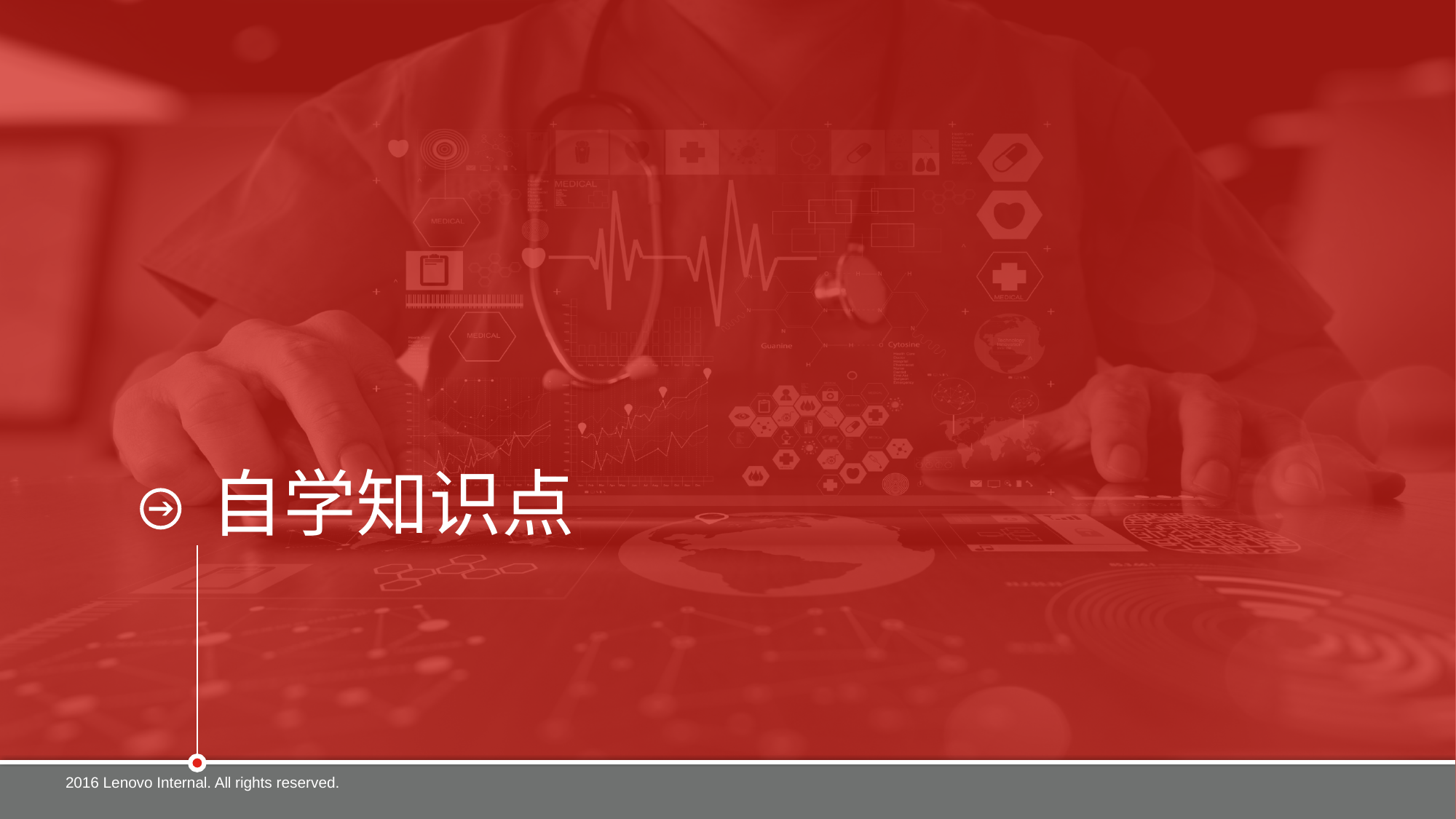

# 自学知识点

2016 Lenovo Internal. All rights reserved.